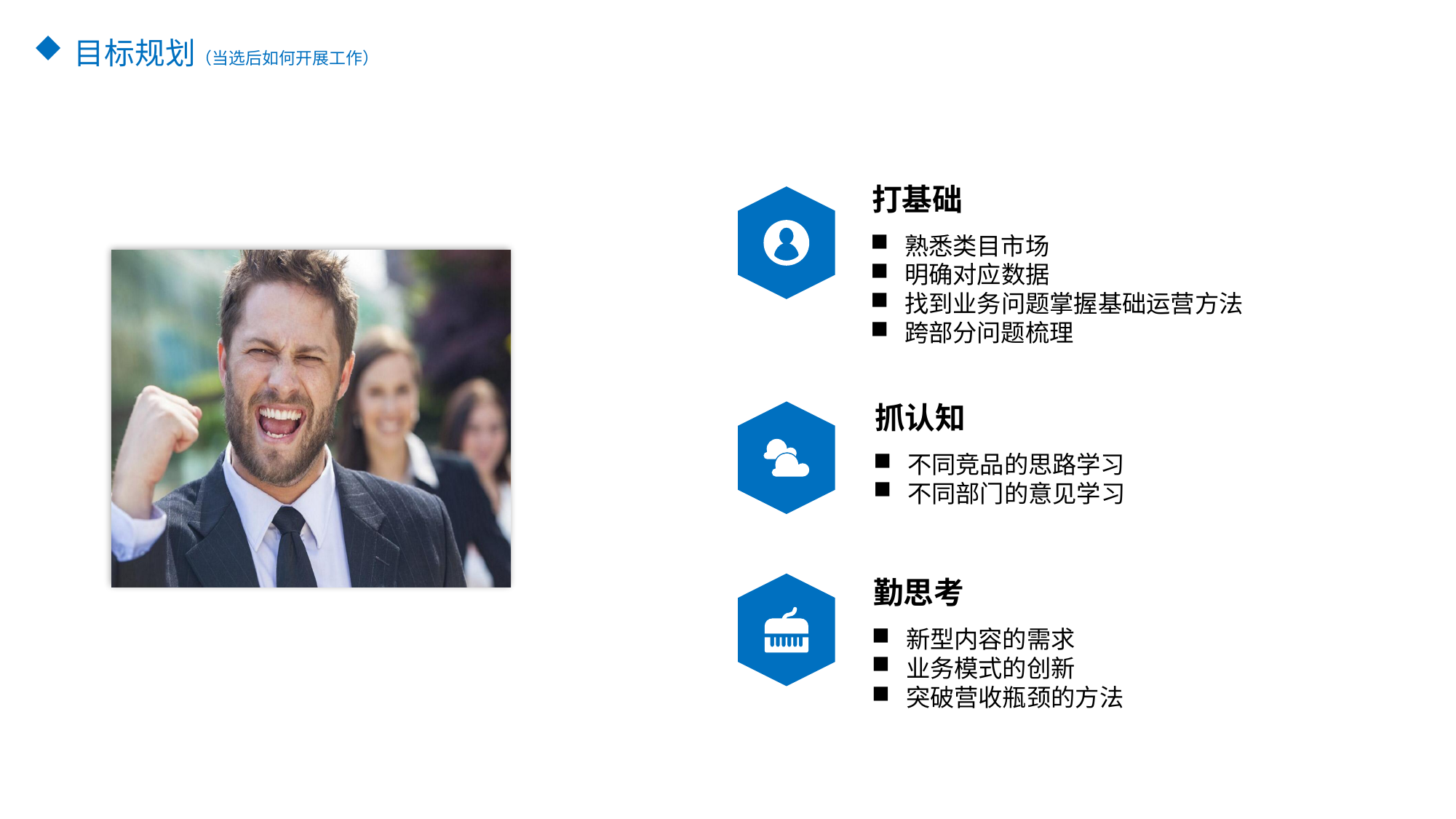

目标规划（当选后如何开展工作）
打基础

熟悉类目市场
明确对应数据
找到业务问题掌握基础运营方法
跨部分问题梳理

抓认知

不同竞品的思路学习
不同部门的意见学习
勤思考

新型内容的需求
业务模式的创新
突破营收瓶颈的方法